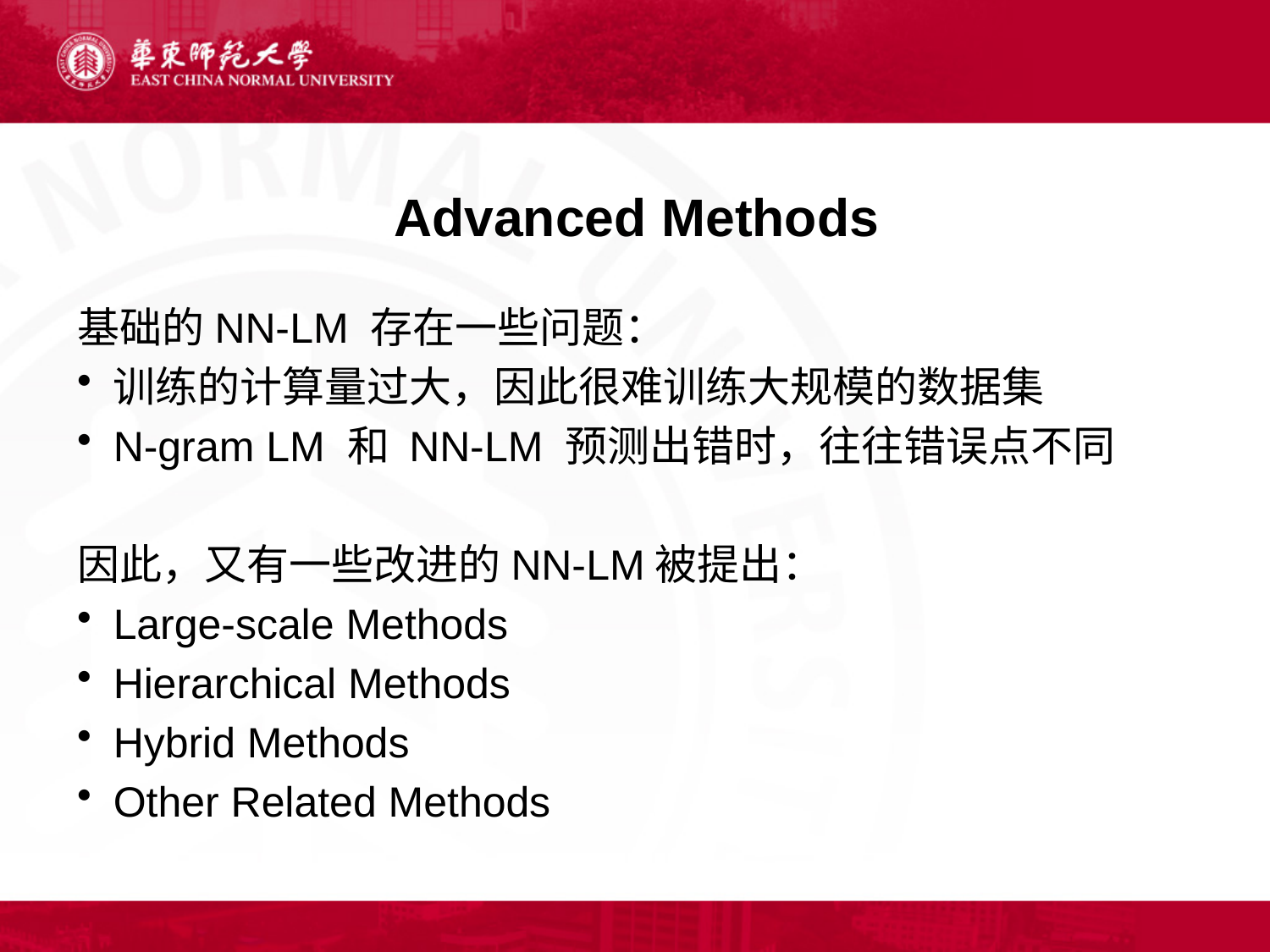

# Advanced Methods
基础的NN-LM 存在一些问题：
训练的计算量过大，因此很难训练大规模的数据集
N-gram LM 和 NN-LM 预测出错时，往往错误点不同

因此，又有一些改进的NN-LM被提出：
Large-scale Methods
Hierarchical Methods
Hybrid Methods
Other Related Methods